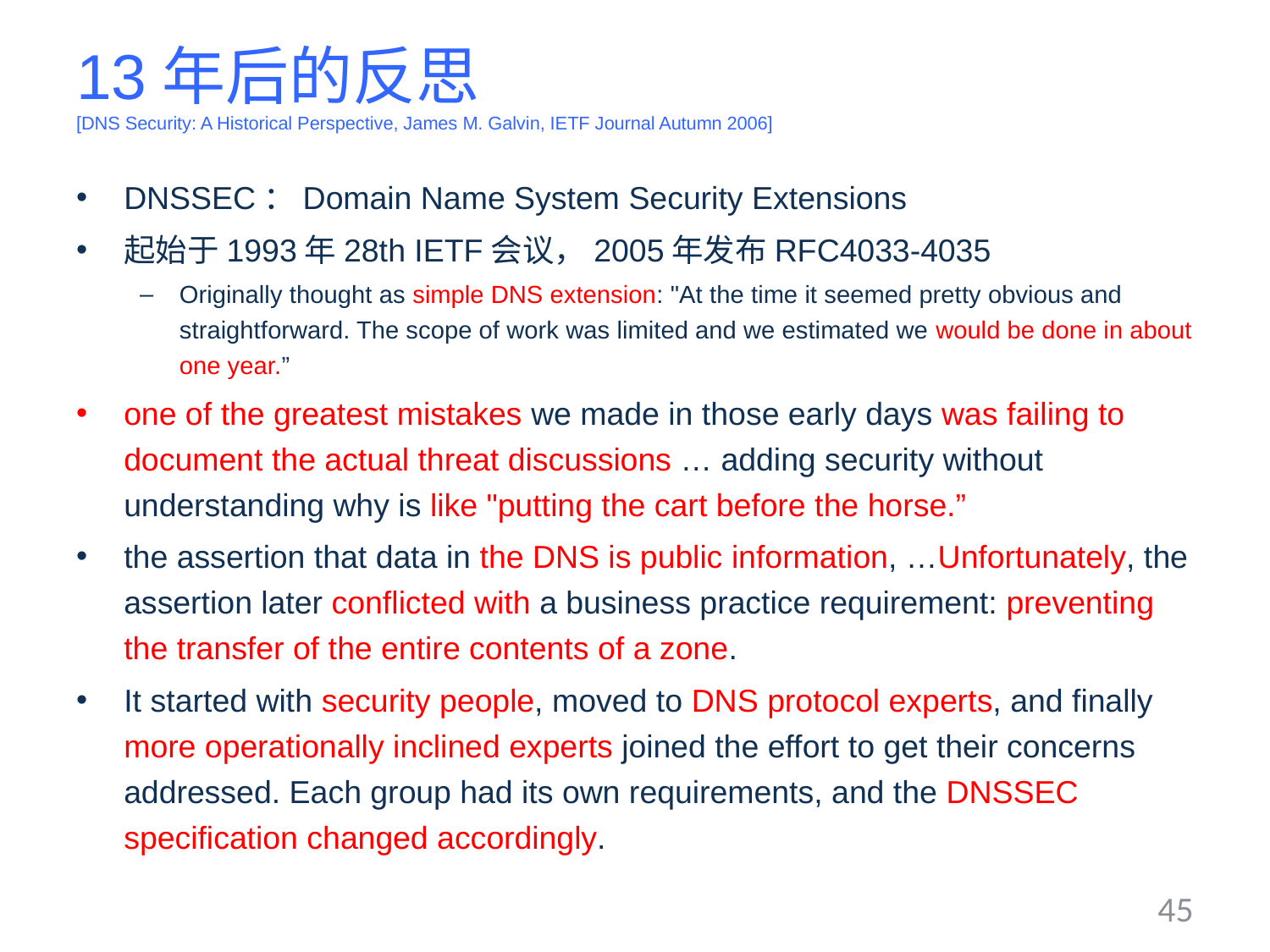

# 13年后的反思 [DNS Security: A Historical Perspective, James M. Galvin, IETF Journal Autumn 2006]
DNSSEC：Domain Name System Security Extensions
起始于1993年28th IETF会议，2005年发布RFC4033-4035
Originally thought as simple DNS extension: "At the time it seemed pretty obvious and straightforward. The scope of work was limited and we estimated we would be done in about one year.”
one of the greatest mistakes we made in those early days was failing to document the actual threat discussions … adding security without understanding why is like "putting the cart before the horse.”
the assertion that data in the DNS is public information, …Unfortunately, the assertion later conflicted with a business practice requirement: preventing the transfer of the entire contents of a zone.
It started with security people, moved to DNS protocol experts, and finally more operationally inclined experts joined the effort to get their concerns addressed. Each group had its own requirements, and the DNSSEC specification changed accordingly.
45